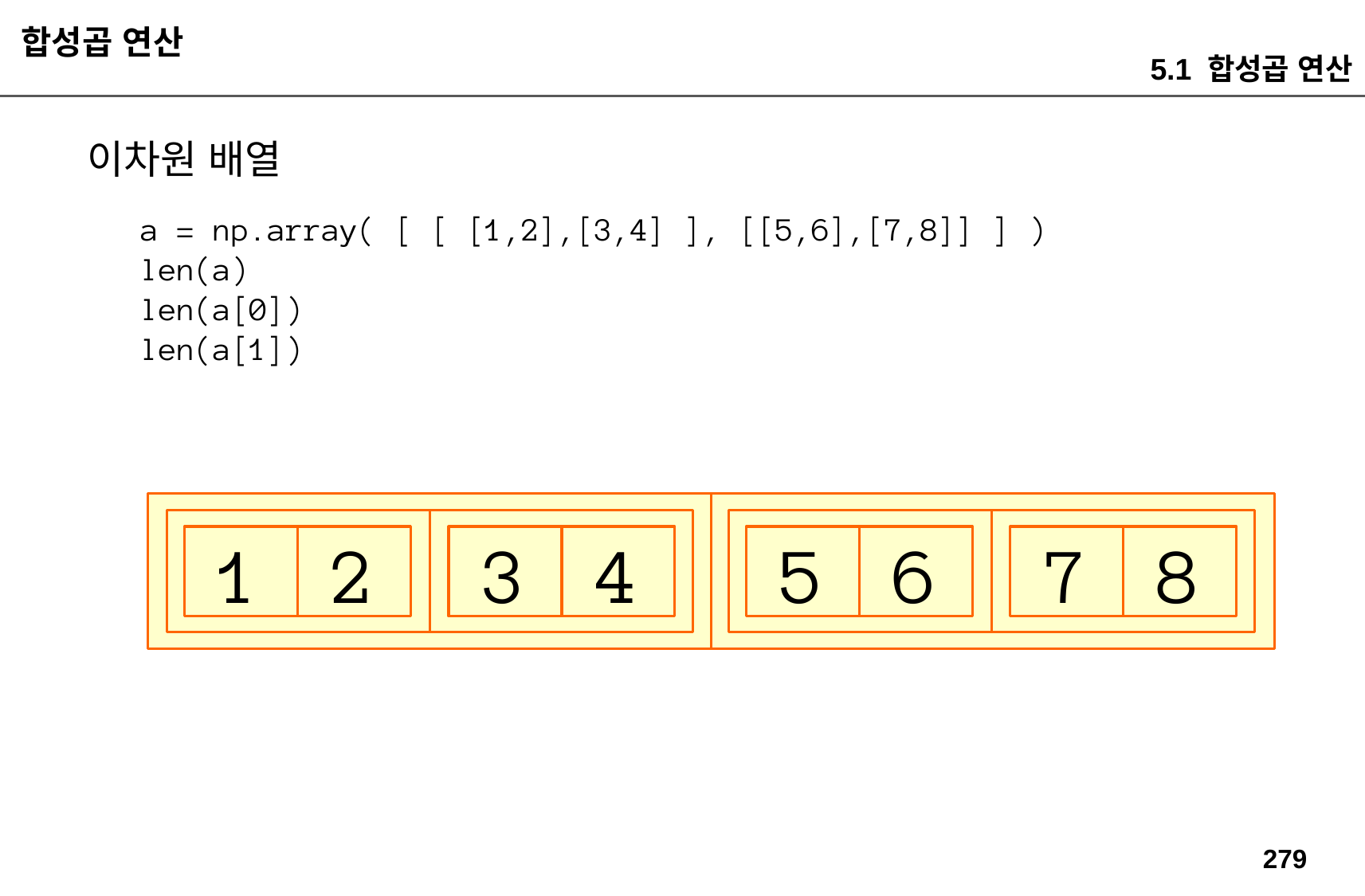

합성곱 연산
5.1 합성곱 연산
이차원 배열

a = np.array( [ [ [1,2],[3,4] ], [[5,6],[7,8]] ] )
len(a)
len(a[0])
len(a[1])

1
2
3
4
5
6
7
8